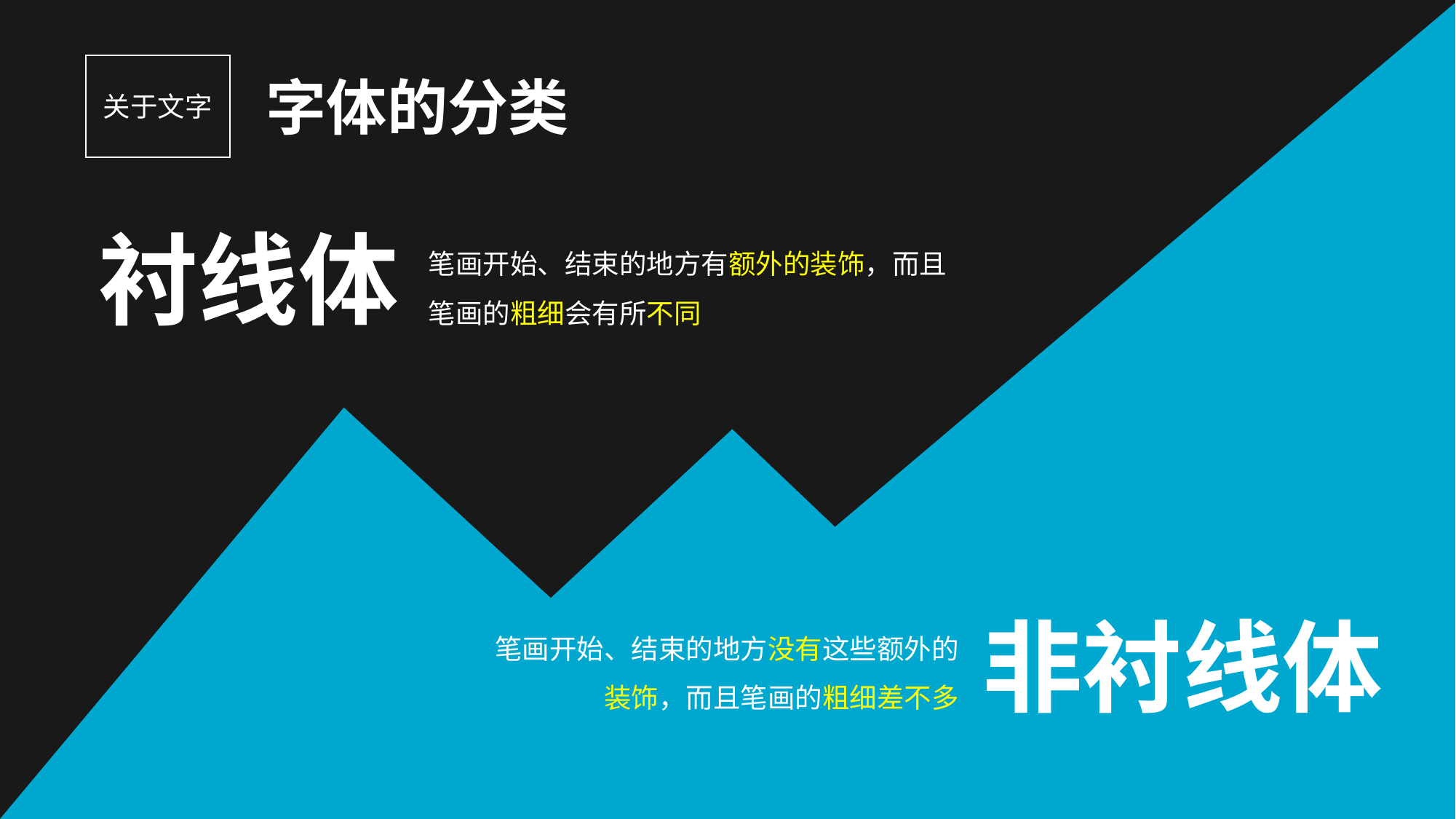

字体的分类
关于文字
衬线体
笔画开始、结束的地方有额外的装饰，而且笔画的粗细会有所不同
非衬线体
笔画开始、结束的地方没有这些额外的装饰，而且笔画的粗细差不多